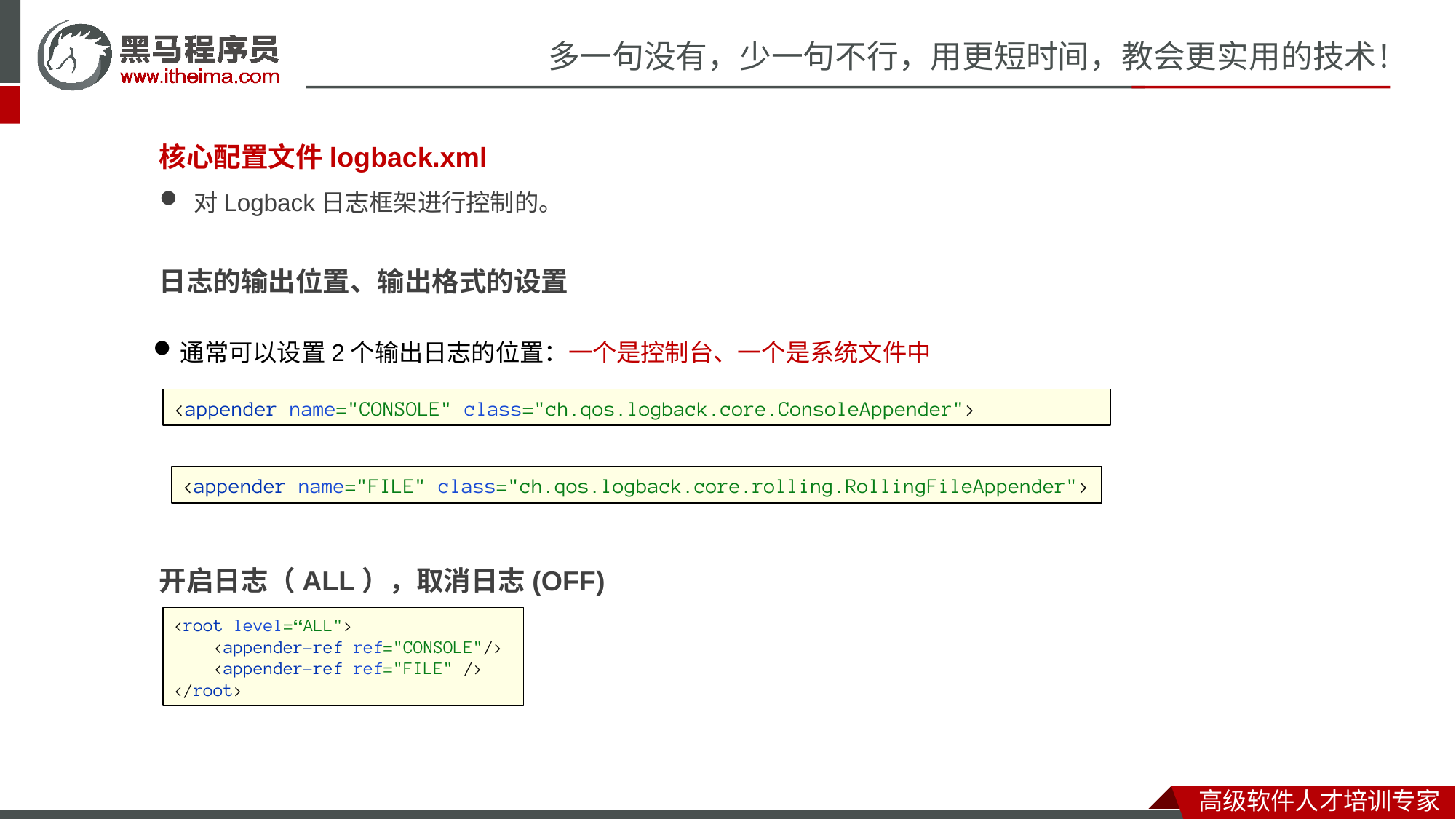

核心配置文件logback.xml
对Logback日志框架进行控制的。
日志的输出位置、输出格式的设置
通常可以设置2个输出日志的位置：一个是控制台、一个是系统文件中
<appender name="CONSOLE" class="ch.qos.logback.core.ConsoleAppender">
<appender name="FILE" class="ch.qos.logback.core.rolling.RollingFileAppender">
开启日志（ALL），取消日志(OFF)
<root level=“ALL">
    <appender-ref ref="CONSOLE"/>
    <appender-ref ref="FILE" />
</root>